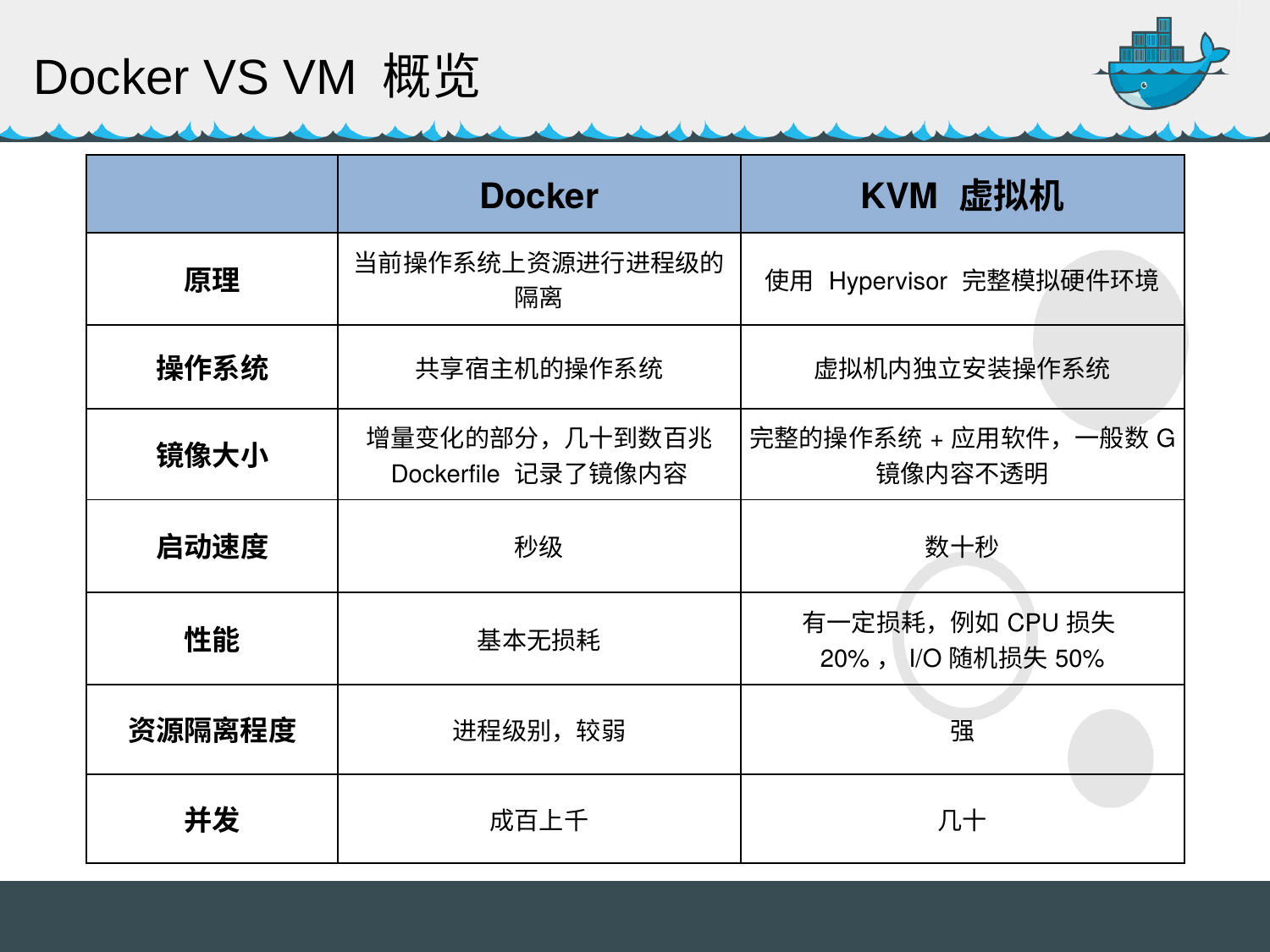

Docker VS VM 概览
|  | Docker | KVM 虚拟机 |
| --- | --- | --- |
| 原理 | 当前操作系统上资源进行进程级的隔离 | 使用 Hypervisor 完整模拟硬件环境 |
| 操作系统 | 共享宿主机的操作系统 | 虚拟机内独立安装操作系统 |
| 镜像大小 | 增量变化的部分，几十到数百兆 Dockerfile 记录了镜像内容 | 完整的操作系统+应用软件，一般数G 镜像内容不透明 |
| 启动速度 | 秒级 | 数十秒 |
| 性能 | 基本无损耗 | 有一定损耗，例如CPU损失20%，I/O随机损失50% |
| 资源隔离程度 | 进程级别，较弱 | 强 |
| 并发 | 成百上千 | 几十 |